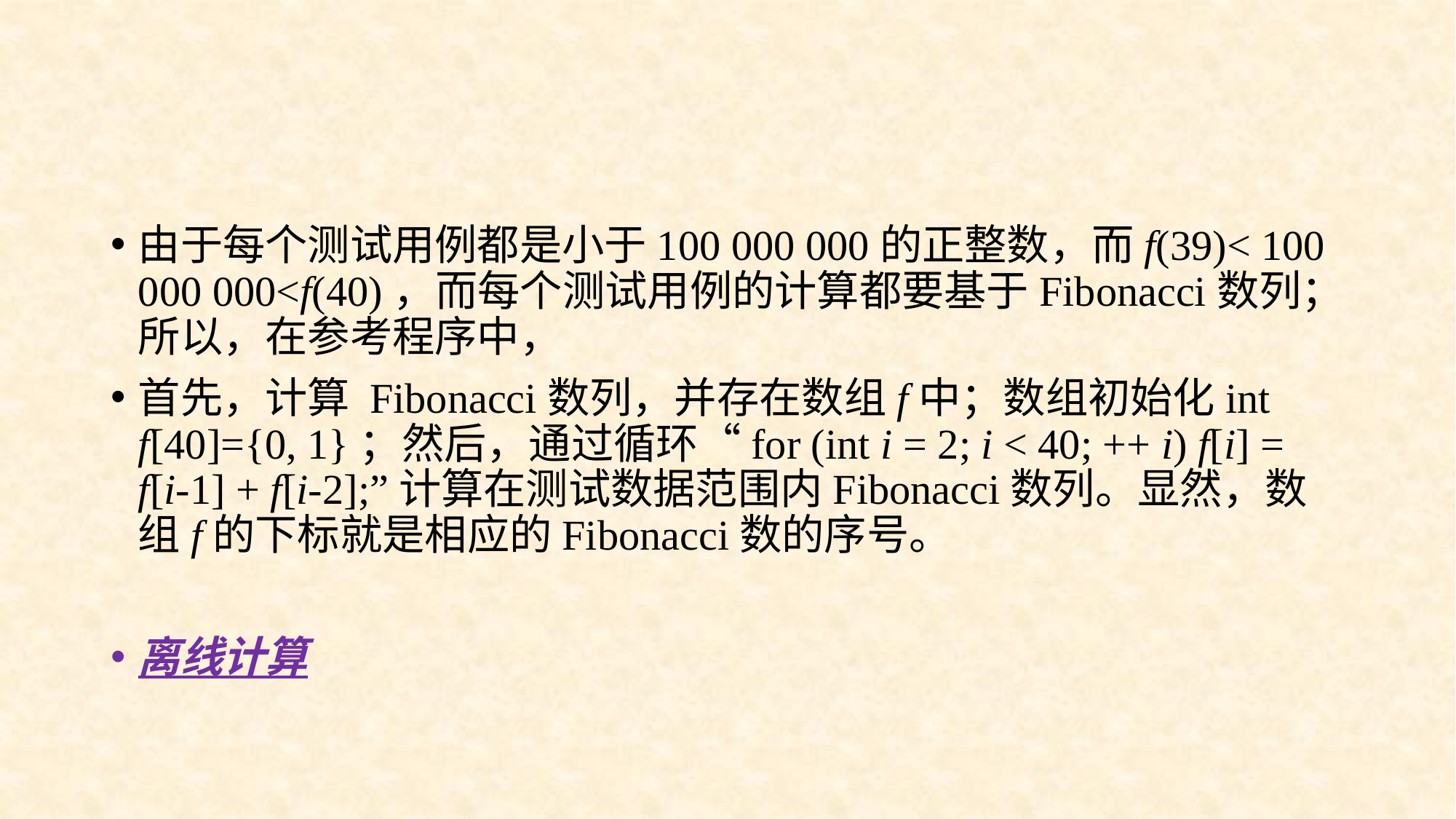

#
由于每个测试用例都是小于100 000 000的正整数，而f(39)< 100 000 000<f(40)，而每个测试用例的计算都要基于Fibonacci数列；所以，在参考程序中，
首先，计算 Fibonacci数列，并存在数组f中；数组初始化int f[40]={0, 1}；然后，通过循环“for (int i = 2; i < 40; ++ i) f[i] = f[i-1] + f[i-2];”计算在测试数据范围内Fibonacci数列。显然，数组f的下标就是相应的Fibonacci数的序号。

离线计算